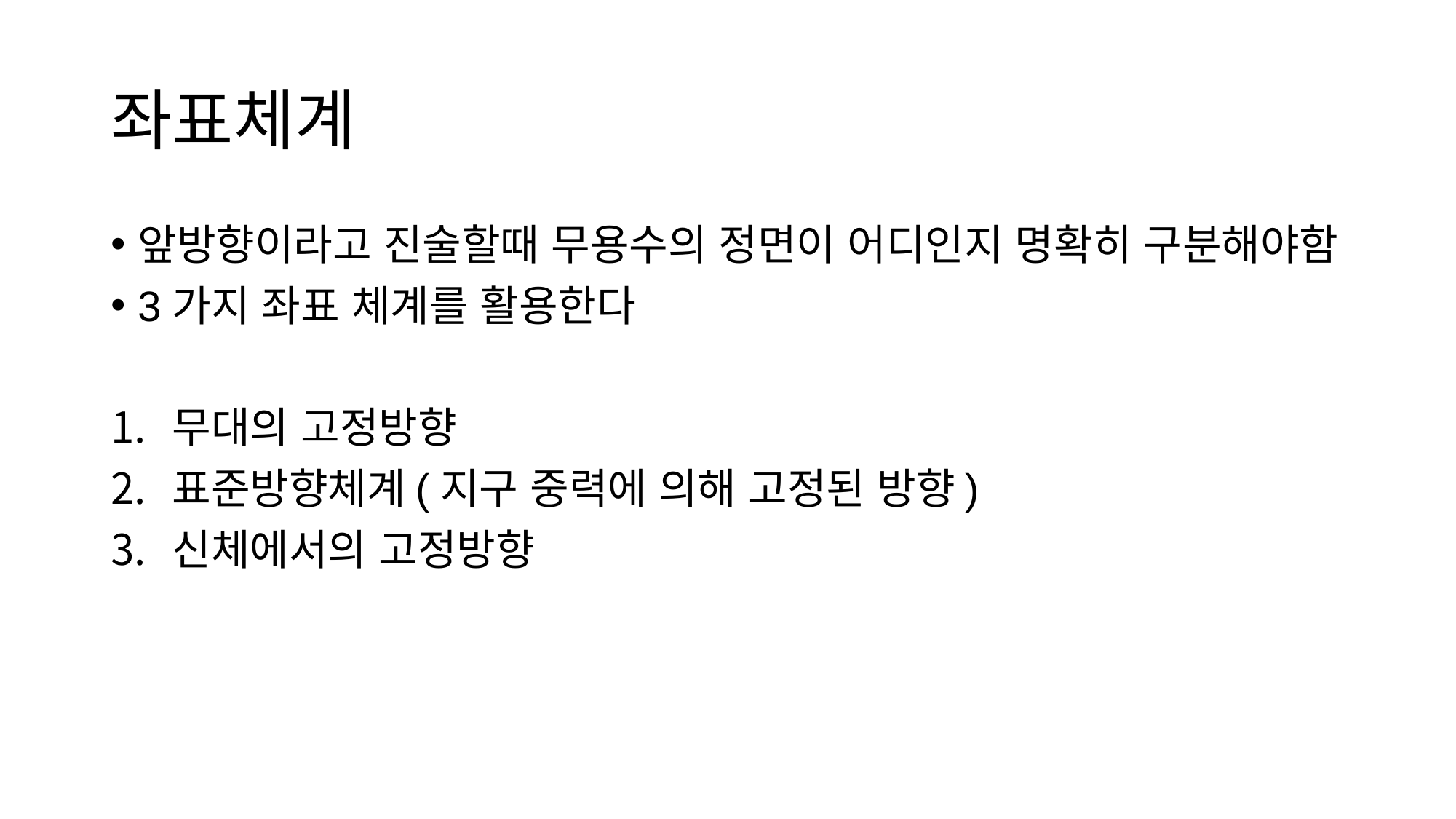

# 좌표체계
앞방향이라고 진술할때 무용수의 정면이 어디인지 명확히 구분해야함
3가지 좌표 체계를 활용한다

무대의 고정방향
표준방향체계(지구 중력에 의해 고정된 방향)
신체에서의 고정방향